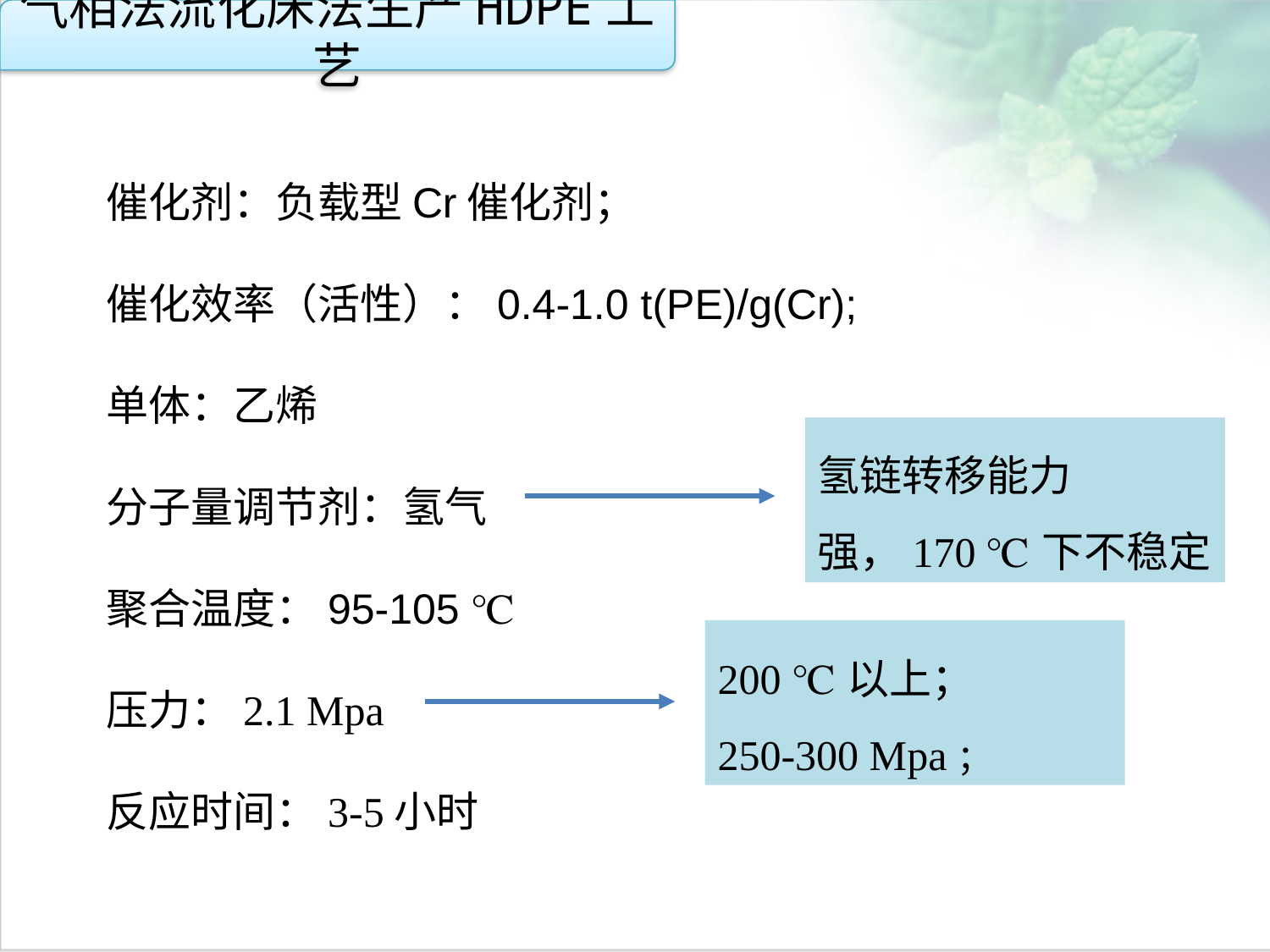

气相法流化床法生产HDPE工艺
催化剂：负载型Cr催化剂；
催化效率（活性）：0.4-1.0 t(PE)/g(Cr);
单体：乙烯
分子量调节剂：氢气
聚合温度：95-105 ℃
压力：2.1 Mpa
反应时间：3-5小时
氢链转移能力强，170 ℃下不稳定
200 ℃以上；
250-300 Mpa；